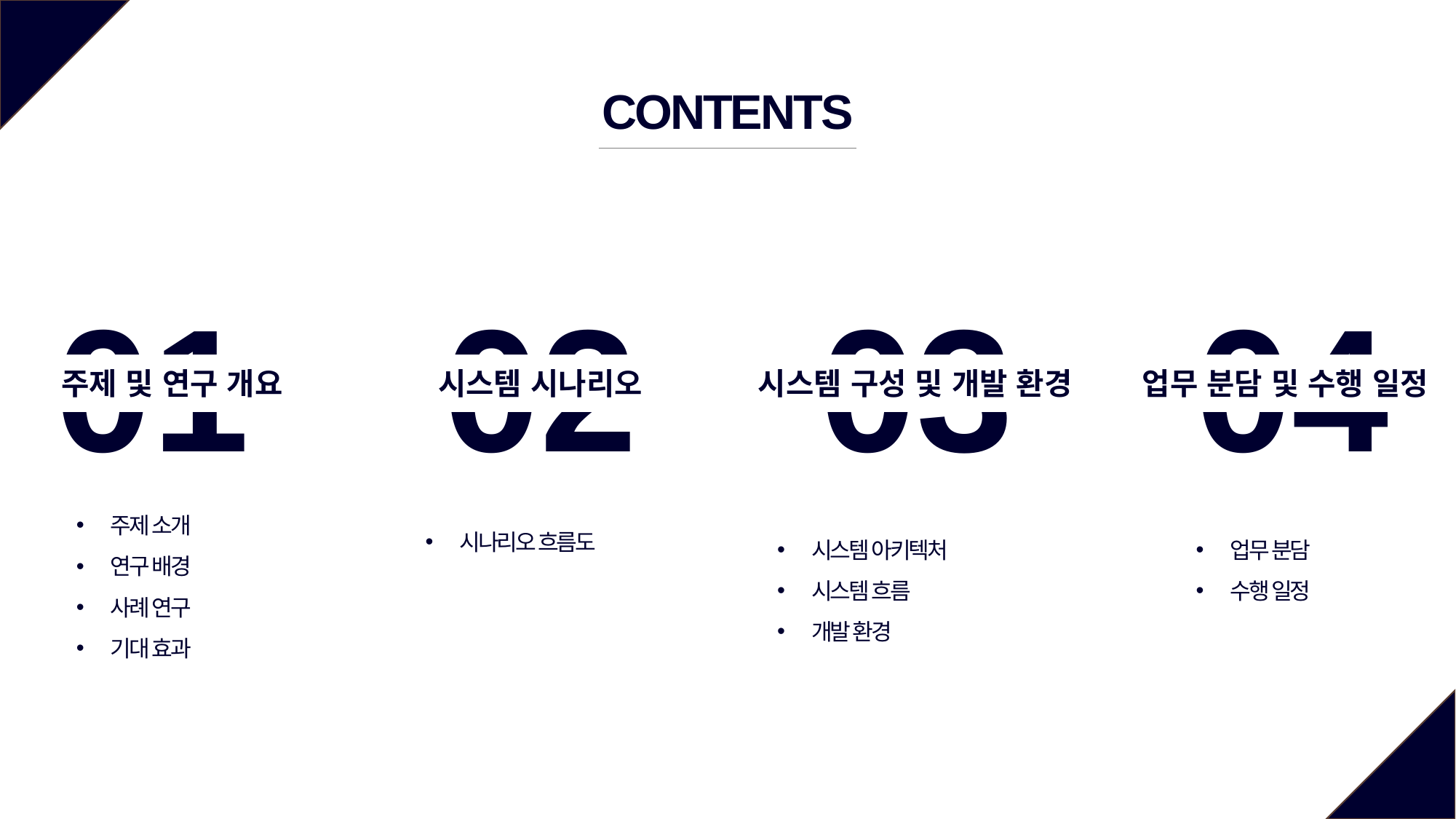

CONTENTS
01
02
03
04
주제 및 연구 개요
시스템 시나리오
시스템 구성 및 개발 환경
업무 분담 및 수행 일정
주제 소개
연구 배경
사례 연구
기대 효과
시나리오 흐름도
시스템 아키텍처
시스템 흐름
개발 환경
업무 분담
수행 일정